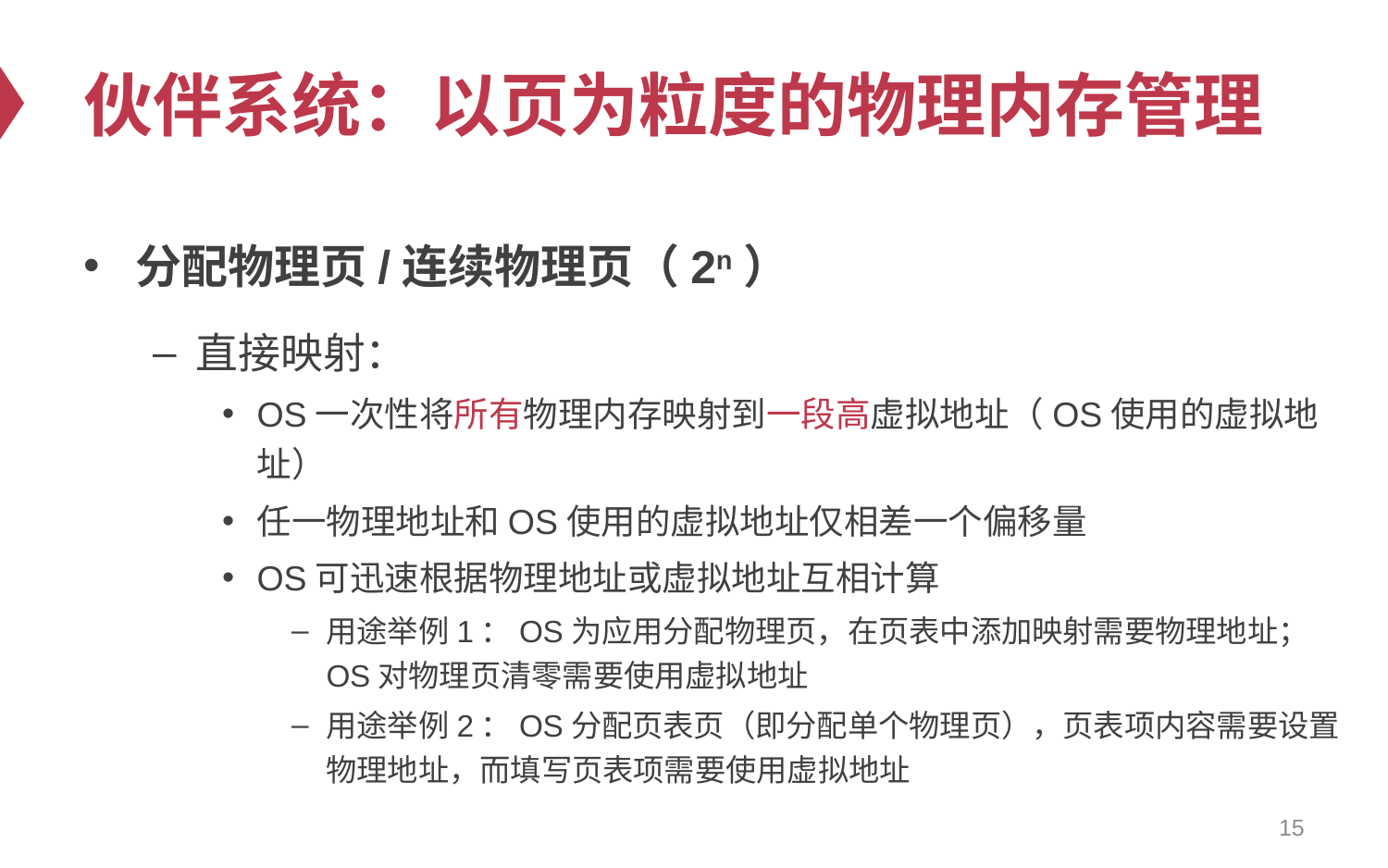

# 伙伴系统：以页为粒度的物理内存管理
分配物理页/连续物理页（2n）
直接映射：
OS一次性将所有物理内存映射到一段高虚拟地址（OS使用的虚拟地址）
任一物理地址和OS使用的虚拟地址仅相差一个偏移量
OS可迅速根据物理地址或虚拟地址互相计算
用途举例1：OS为应用分配物理页，在页表中添加映射需要物理地址；OS对物理页清零需要使用虚拟地址
用途举例2：OS分配页表页（即分配单个物理页），页表项内容需要设置物理地址，而填写页表项需要使用虚拟地址

15